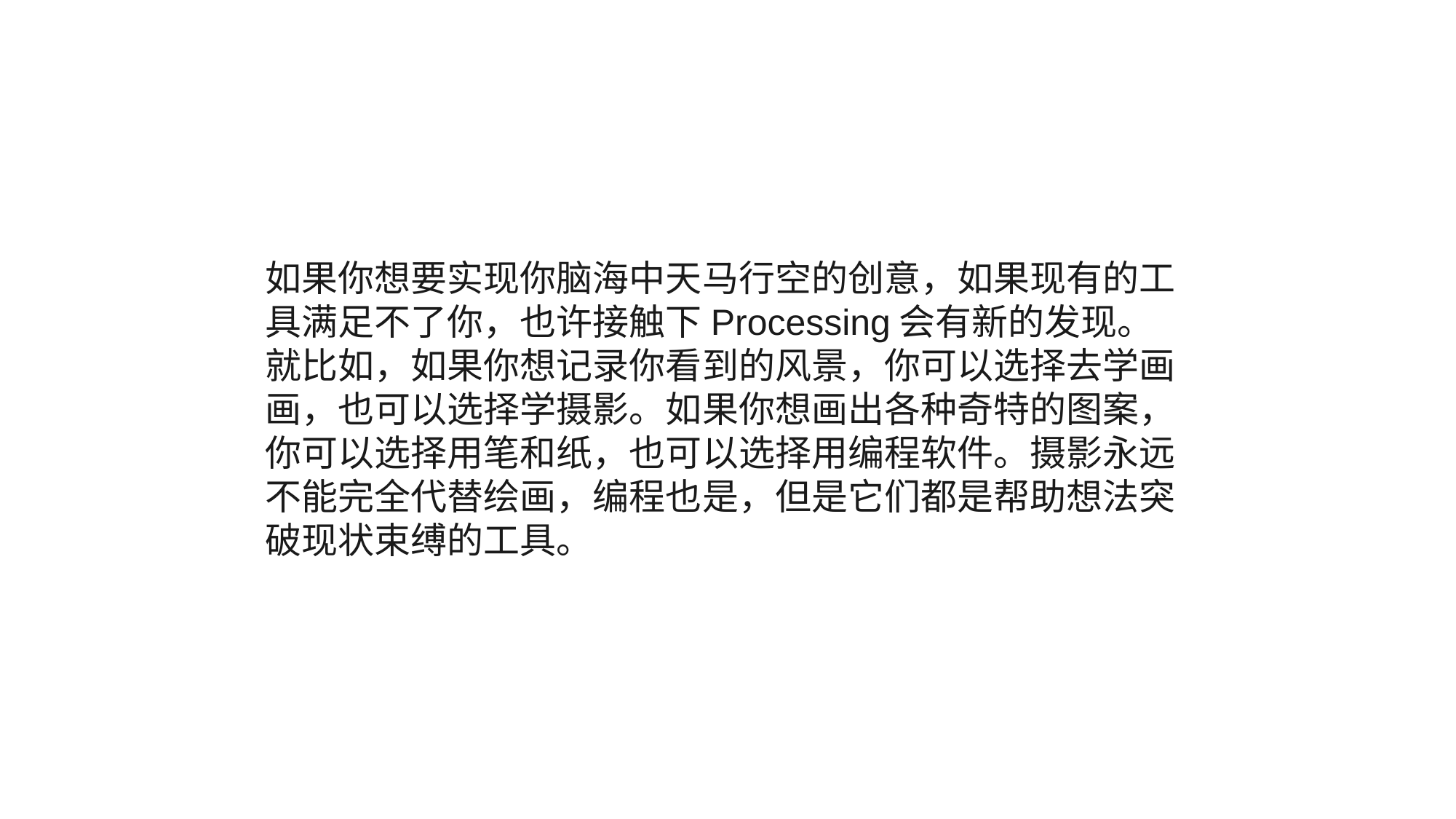

如果你想要实现你脑海中天马行空的创意，如果现有的工具满足不了你，也许接触下Processing会有新的发现。就比如，如果你想记录你看到的风景，你可以选择去学画画，也可以选择学摄影。如果你想画出各种奇特的图案，你可以选择用笔和纸，也可以选择用编程软件。摄影永远不能完全代替绘画，编程也是，但是它们都是帮助想法突破现状束缚的工具。